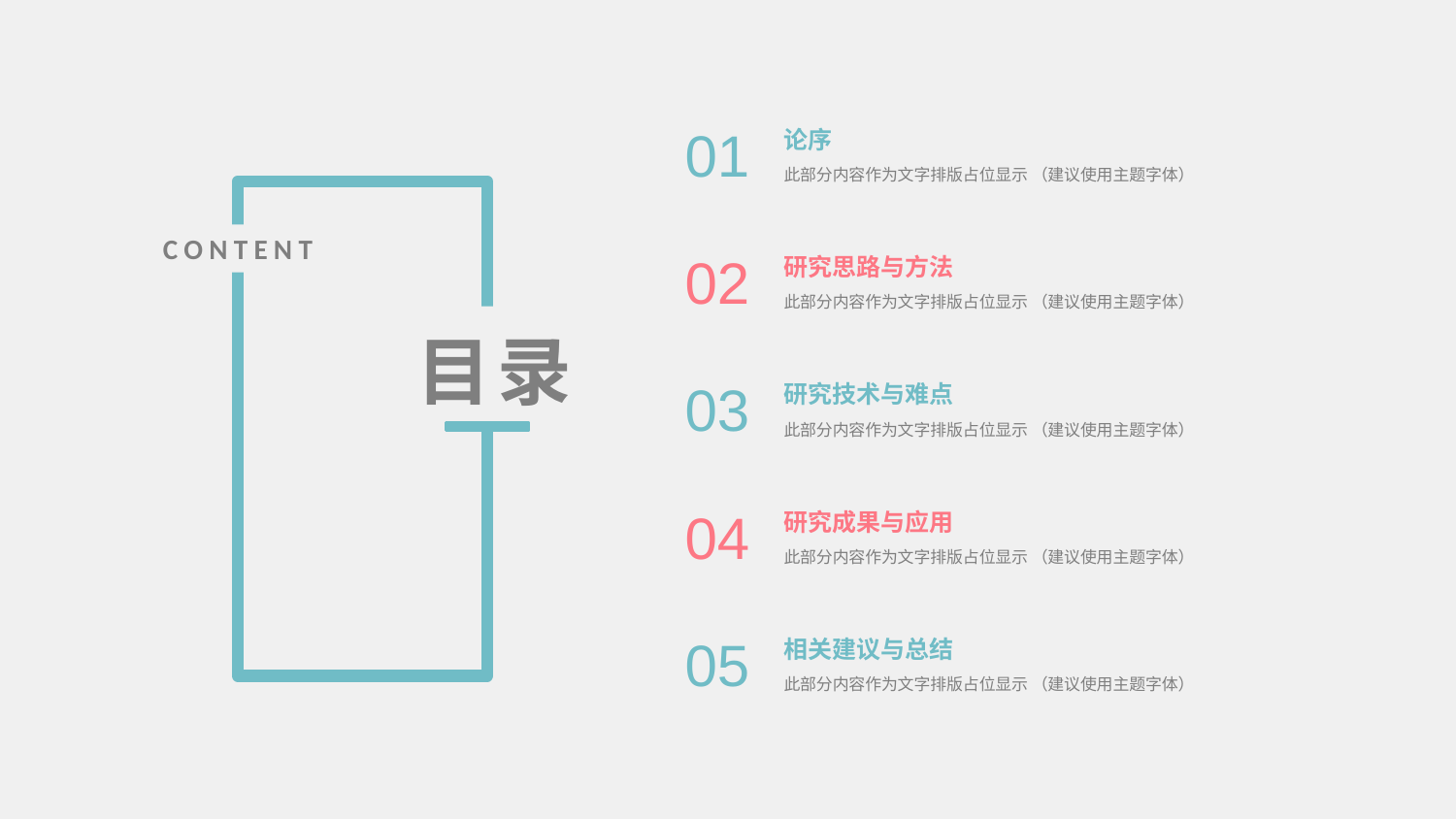

01
论序
此部分内容作为文字排版占位显示 （建议使用主题字体）

CONTENT
目录

02
研究思路与方法
此部分内容作为文字排版占位显示 （建议使用主题字体）
03
研究技术与难点
此部分内容作为文字排版占位显示 （建议使用主题字体）
04
研究成果与应用
此部分内容作为文字排版占位显示 （建议使用主题字体）
05
相关建议与总结
此部分内容作为文字排版占位显示 （建议使用主题字体）